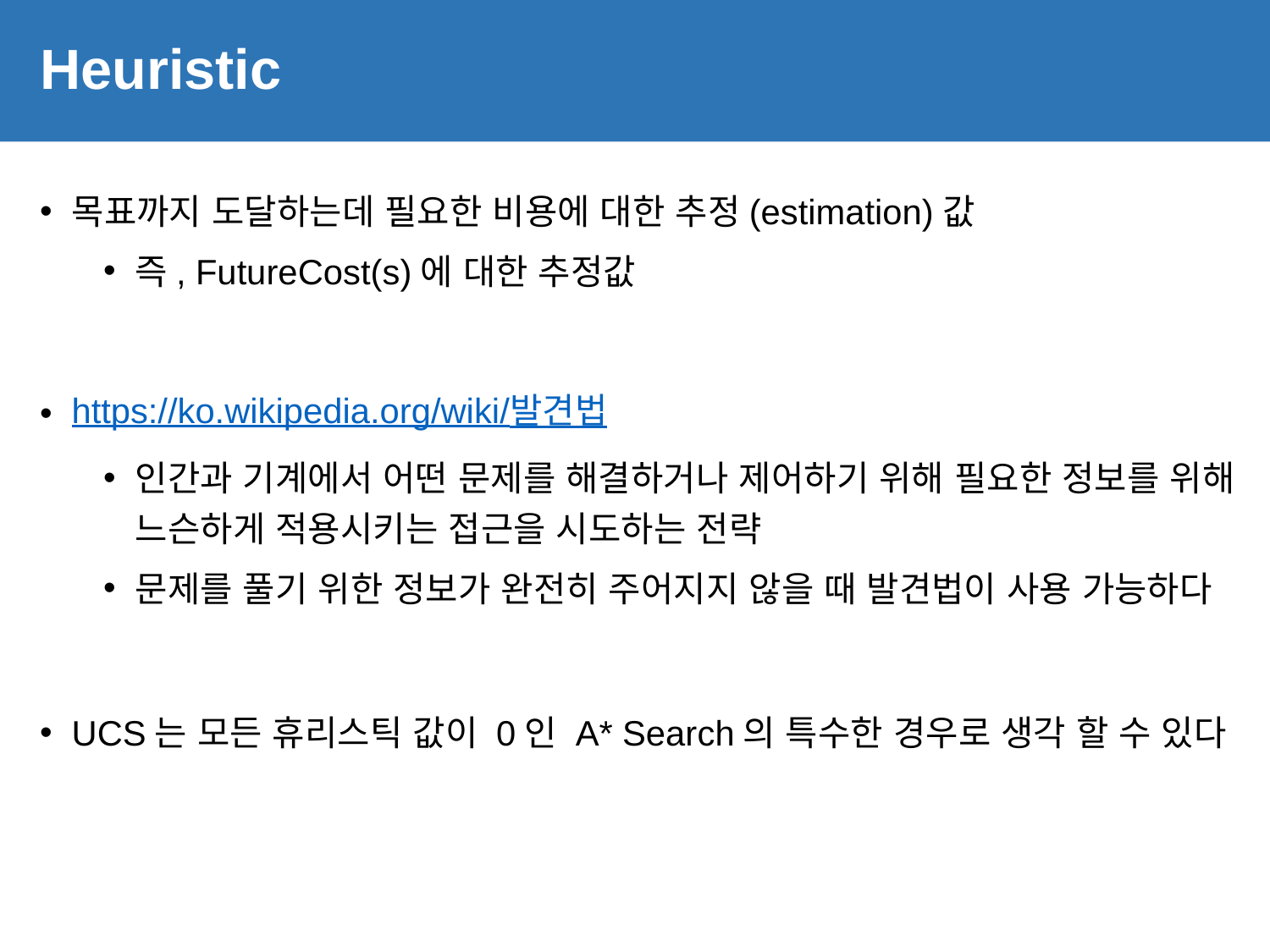

# Heuristic
62
목표까지 도달하는데 필요한 비용에 대한 추정(estimation)값
즉, FutureCost(s)에 대한 추정값

https://ko.wikipedia.org/wiki/발견법
인간과 기계에서 어떤 문제를 해결하거나 제어하기 위해 필요한 정보를 위해 느슨하게 적용시키는 접근을 시도하는 전략
문제를 풀기 위한 정보가 완전히 주어지지 않을 때 발견법이 사용 가능하다

UCS는 모든 휴리스틱 값이 0인 A* Search의 특수한 경우로 생각 할 수 있다